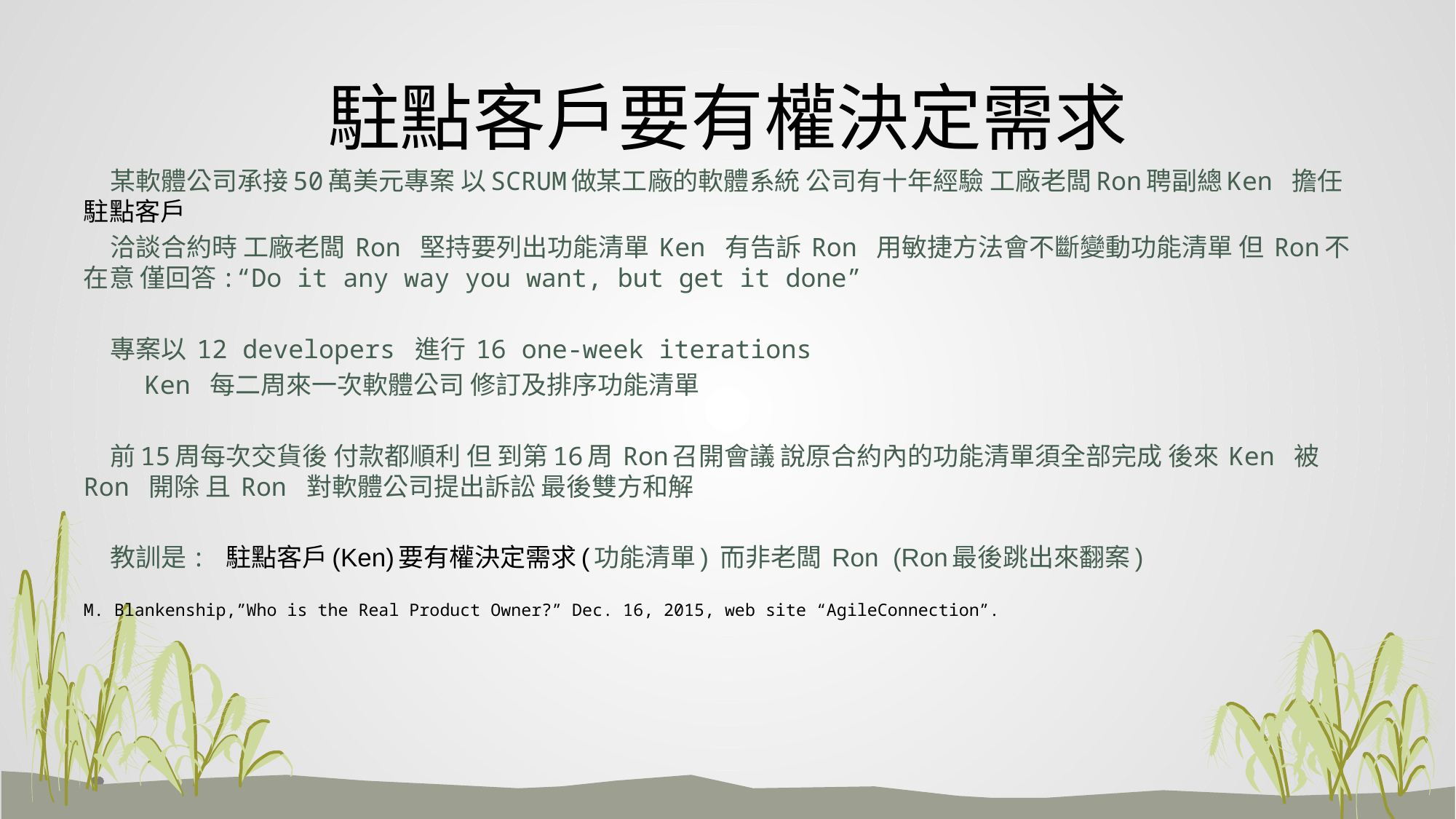

# 駐點客戶要有權決定需求
    某軟體公司承接50萬美元專案 以SCRUM做某工廠的軟體系統 公司有十年經驗 工廠老闆Ron聘副總Ken 擔任 駐點客戶
    洽談合約時 工廠老闆 Ron 堅持要列出功能清單 Ken 有告訴 Ron 用敏捷方法會不斷變動功能清單 但 Ron不在意 僅回答:“Do it any way you want, but get it done”

    專案以 12 developers 進行 16 one-week iterations
    Ken 每二周來一次軟體公司 修訂及排序功能清單

    前15周每次交貨後 付款都順利 但 到第16周 Ron召開會議 說原合約內的功能清單須全部完成 後來 Ken 被 Ron 開除 且 Ron 對軟體公司提出訴訟 最後雙方和解

    教訓是: 駐點客戶(Ken)要有權決定需求(功能清單) 而非老闆 Ron  (Ron最後跳出來翻案)

M. Blankenship,”Who is the Real Product Owner?” Dec. 16, 2015, web site “AgileConnection”.